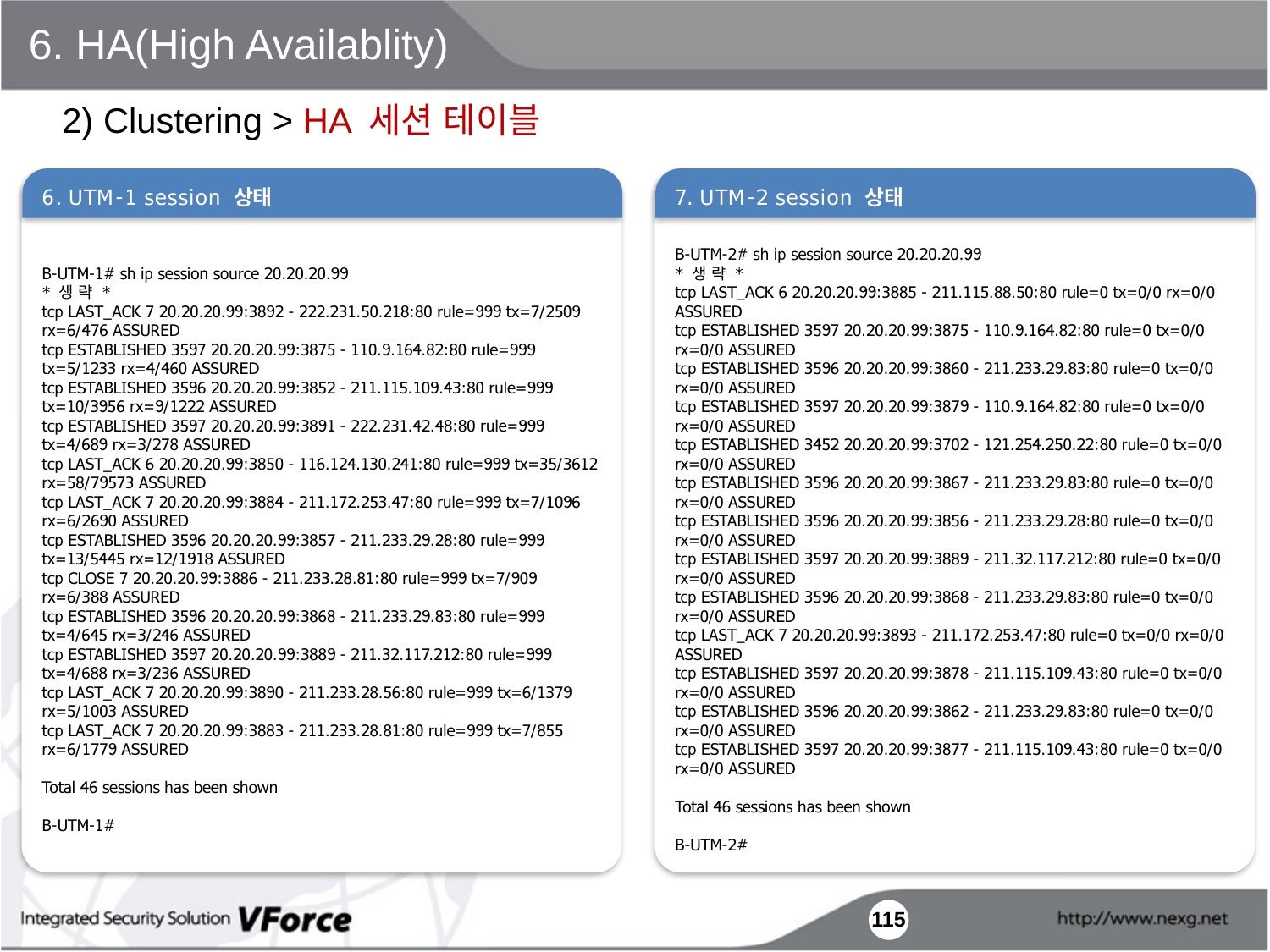

6. HA(High Availablity)
2) Clustering > HA 세션 테이블

B-UTM-1# sh ip session source 20.20.20.99
* 생 략 *
tcp LAST_ACK 7 20.20.20.99:3892 - 222.231.50.218:80 rule=999 tx=7/2509 rx=6/476 ASSURED
tcp ESTABLISHED 3597 20.20.20.99:3875 - 110.9.164.82:80 rule=999 tx=5/1233 rx=4/460 ASSURED
tcp ESTABLISHED 3596 20.20.20.99:3852 - 211.115.109.43:80 rule=999 tx=10/3956 rx=9/1222 ASSURED
tcp ESTABLISHED 3597 20.20.20.99:3891 - 222.231.42.48:80 rule=999 tx=4/689 rx=3/278 ASSURED
tcp LAST_ACK 6 20.20.20.99:3850 - 116.124.130.241:80 rule=999 tx=35/3612 rx=58/79573 ASSURED
tcp LAST_ACK 7 20.20.20.99:3884 - 211.172.253.47:80 rule=999 tx=7/1096 rx=6/2690 ASSURED
tcp ESTABLISHED 3596 20.20.20.99:3857 - 211.233.29.28:80 rule=999 tx=13/5445 rx=12/1918 ASSURED
tcp CLOSE 7 20.20.20.99:3886 - 211.233.28.81:80 rule=999 tx=7/909 rx=6/388 ASSURED
tcp ESTABLISHED 3596 20.20.20.99:3868 - 211.233.29.83:80 rule=999 tx=4/645 rx=3/246 ASSURED
tcp ESTABLISHED 3597 20.20.20.99:3889 - 211.32.117.212:80 rule=999 tx=4/688 rx=3/236 ASSURED
tcp LAST_ACK 7 20.20.20.99:3890 - 211.233.28.56:80 rule=999 tx=6/1379 rx=5/1003 ASSURED
tcp LAST_ACK 7 20.20.20.99:3883 - 211.233.28.81:80 rule=999 tx=7/855 rx=6/1779 ASSURED

Total 46 sessions has been shown

B-UTM-1#
6. UTM-1 session 상태

B-UTM-2# sh ip session source 20.20.20.99
* 생 략 *
tcp LAST_ACK 6 20.20.20.99:3885 - 211.115.88.50:80 rule=0 tx=0/0 rx=0/0 ASSURED
tcp ESTABLISHED 3597 20.20.20.99:3875 - 110.9.164.82:80 rule=0 tx=0/0 rx=0/0 ASSURED
tcp ESTABLISHED 3596 20.20.20.99:3860 - 211.233.29.83:80 rule=0 tx=0/0 rx=0/0 ASSURED
tcp ESTABLISHED 3597 20.20.20.99:3879 - 110.9.164.82:80 rule=0 tx=0/0 rx=0/0 ASSURED
tcp ESTABLISHED 3452 20.20.20.99:3702 - 121.254.250.22:80 rule=0 tx=0/0 rx=0/0 ASSURED
tcp ESTABLISHED 3596 20.20.20.99:3867 - 211.233.29.83:80 rule=0 tx=0/0 rx=0/0 ASSURED
tcp ESTABLISHED 3596 20.20.20.99:3856 - 211.233.29.28:80 rule=0 tx=0/0 rx=0/0 ASSURED
tcp ESTABLISHED 3597 20.20.20.99:3889 - 211.32.117.212:80 rule=0 tx=0/0 rx=0/0 ASSURED
tcp ESTABLISHED 3596 20.20.20.99:3868 - 211.233.29.83:80 rule=0 tx=0/0 rx=0/0 ASSURED
tcp LAST_ACK 7 20.20.20.99:3893 - 211.172.253.47:80 rule=0 tx=0/0 rx=0/0 ASSURED
tcp ESTABLISHED 3597 20.20.20.99:3878 - 211.115.109.43:80 rule=0 tx=0/0 rx=0/0 ASSURED
tcp ESTABLISHED 3596 20.20.20.99:3862 - 211.233.29.83:80 rule=0 tx=0/0 rx=0/0 ASSURED
tcp ESTABLISHED 3597 20.20.20.99:3877 - 211.115.109.43:80 rule=0 tx=0/0 rx=0/0 ASSURED

Total 46 sessions has been shown

B-UTM-2#
7. UTM-2 session 상태